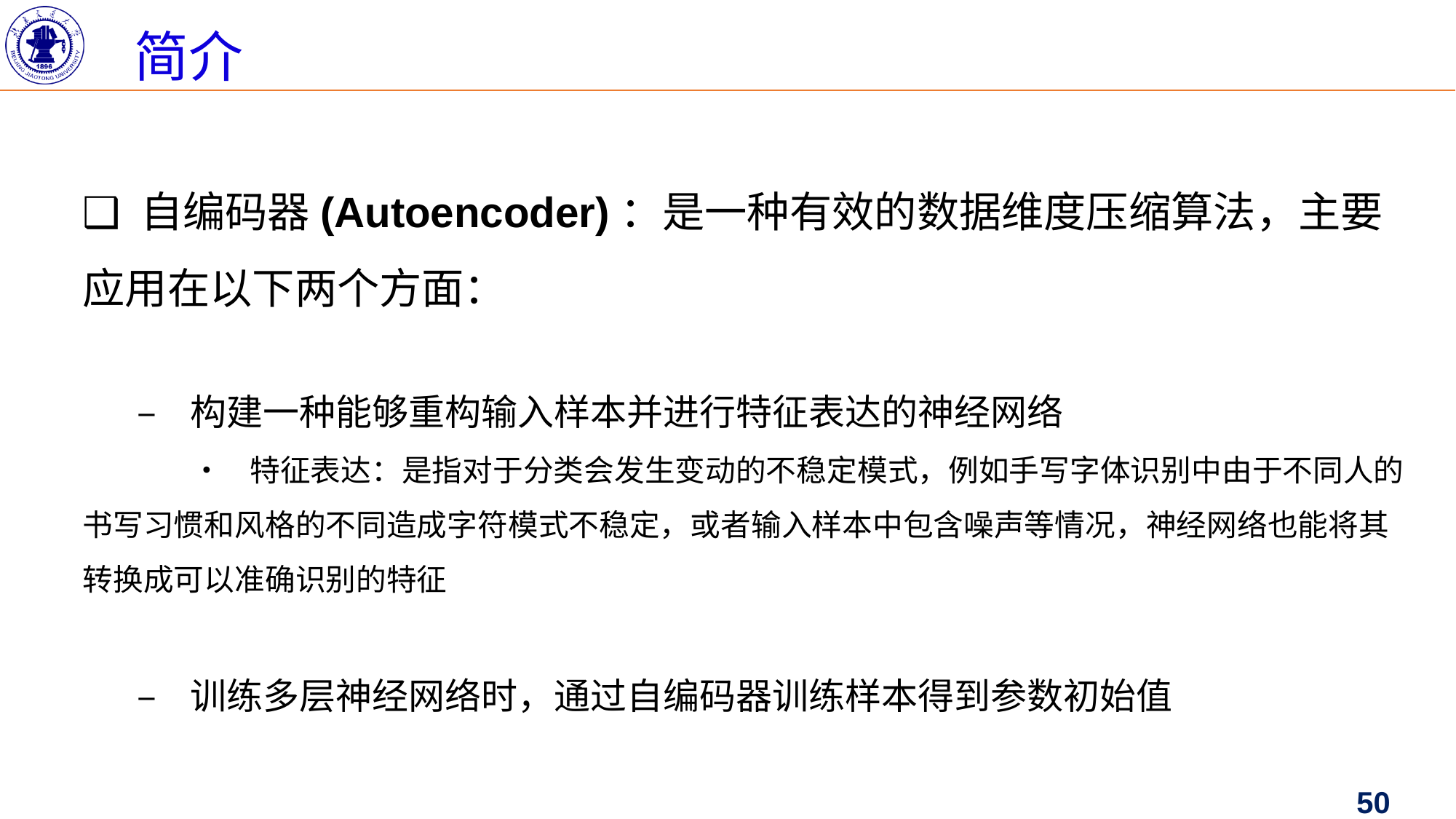

简介
❑ 自编码器(Autoencoder)：是一种有效的数据维度压缩算法，主要应用在以下两个方面：

		–   构建一种能够重构输入样本并进行特征表达的神经网络
			•   特征表达：是指对于分类会发生变动的不稳定模式，例如手写字体识别中由于不同人的书写习惯和风格的不同造成字符模式不稳定，或者输入样本中包含噪声等情况，神经网络也能将其转换成可以准确识别的特征

		–   训练多层神经网络时，通过自编码器训练样本得到参数初始值